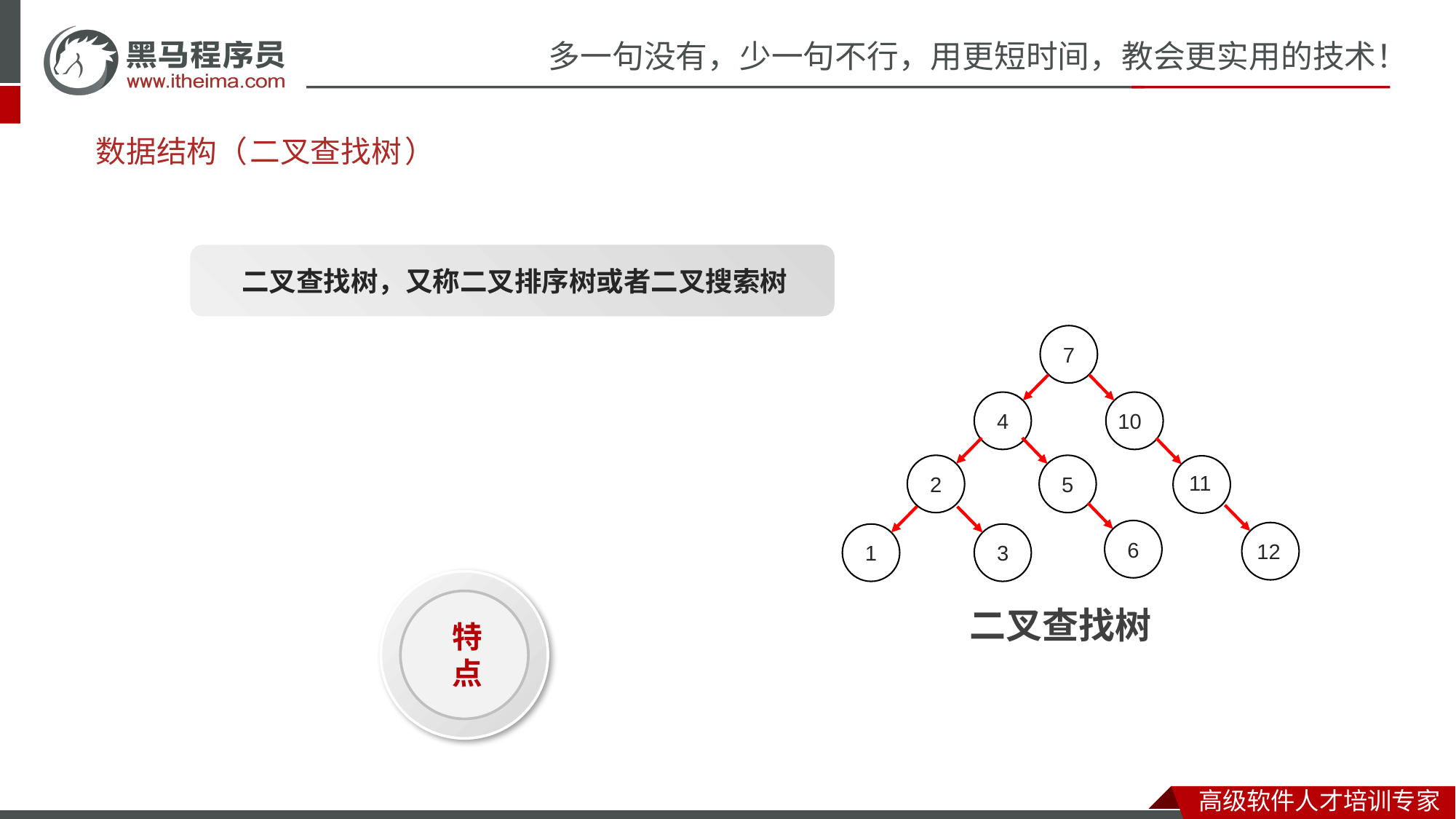

# 数据结构（
二叉
查找
树
）

二叉查找树，又称二叉排序树或者二叉搜索树
9
7
特点：
7
2
4

10
3
8
1
2
5

11
5

4
6
6

10
1
3
12

特
点
普通的二叉树
二叉查找树

二叉树中，任意节点的度<=2